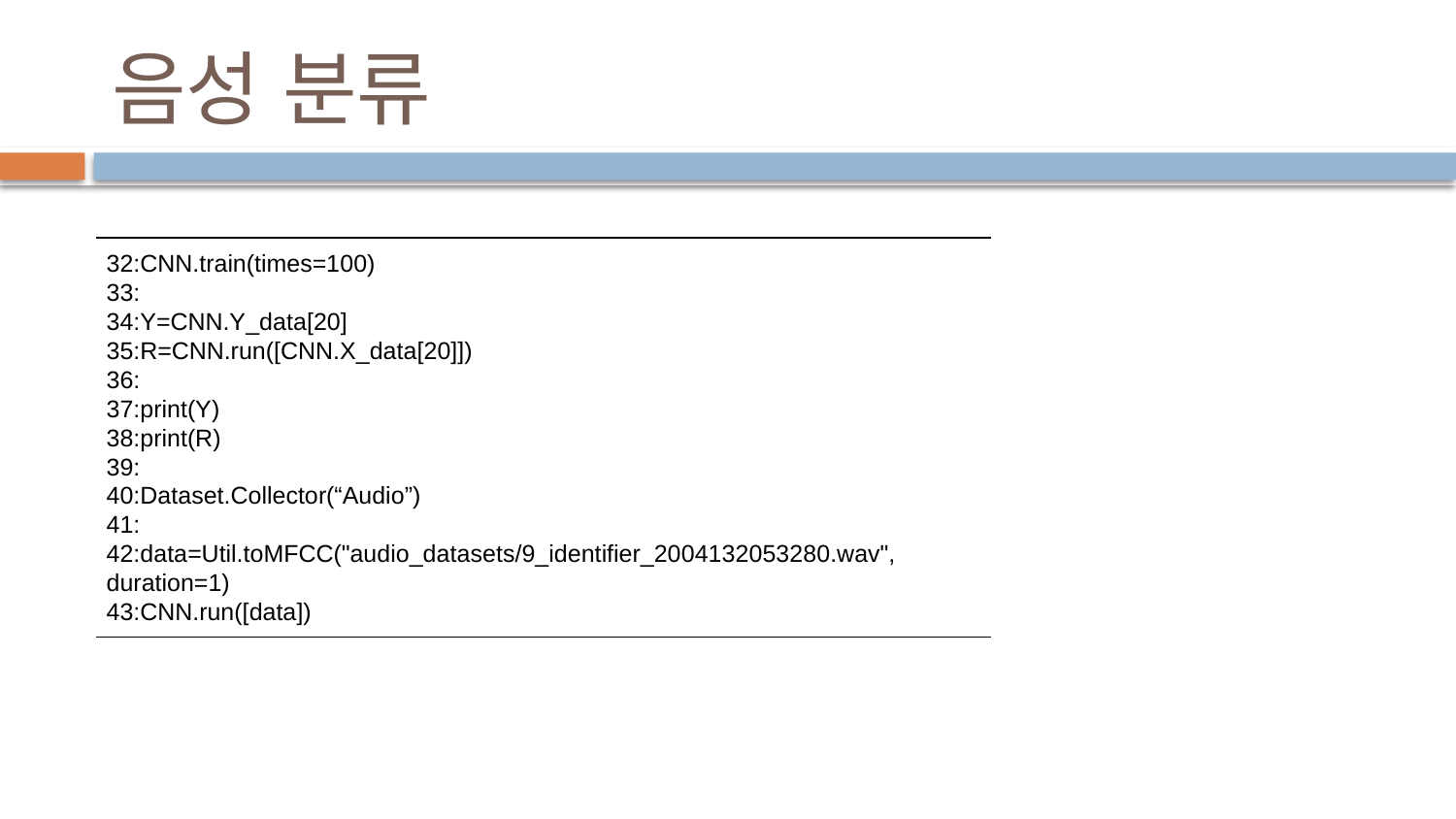

# 음성 분류
| 32:CNN.train(times=100) 33: 34:Y=CNN.Y\_data[20] 35:R=CNN.run([CNN.X\_data[20]]) 36: 37:print(Y) 38:print(R) 39: 40:Dataset.Collector(“Audio”) 41: 42:data=Util.toMFCC("audio\_datasets/9\_identifier\_2004132053280.wav", duration=1) 43:CNN.run([data]) |
| --- |